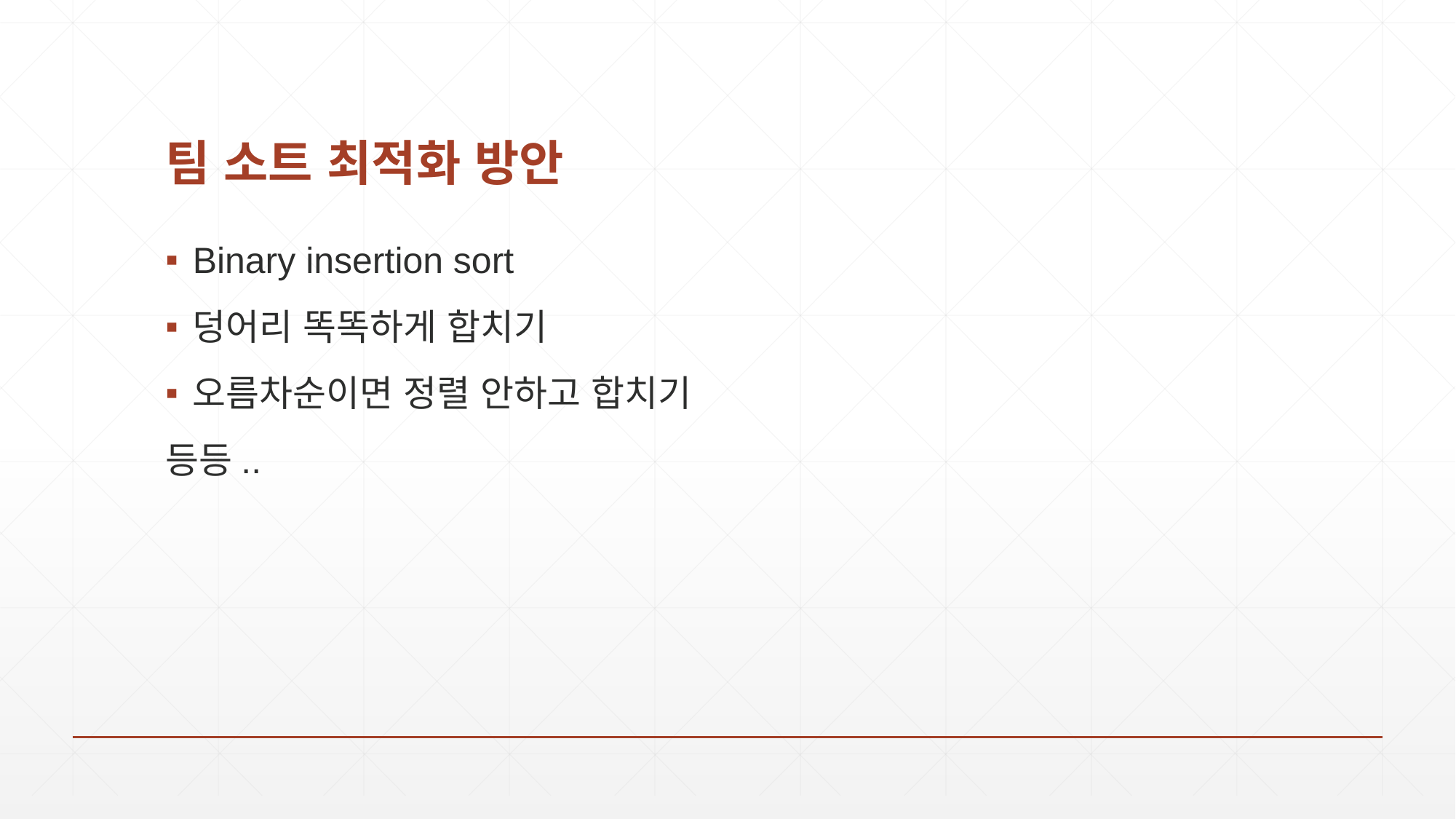

# 팀 소트 최적화 방안
Binary insertion sort
덩어리 똑똑하게 합치기
오름차순이면 정렬 안하고 합치기
등등..